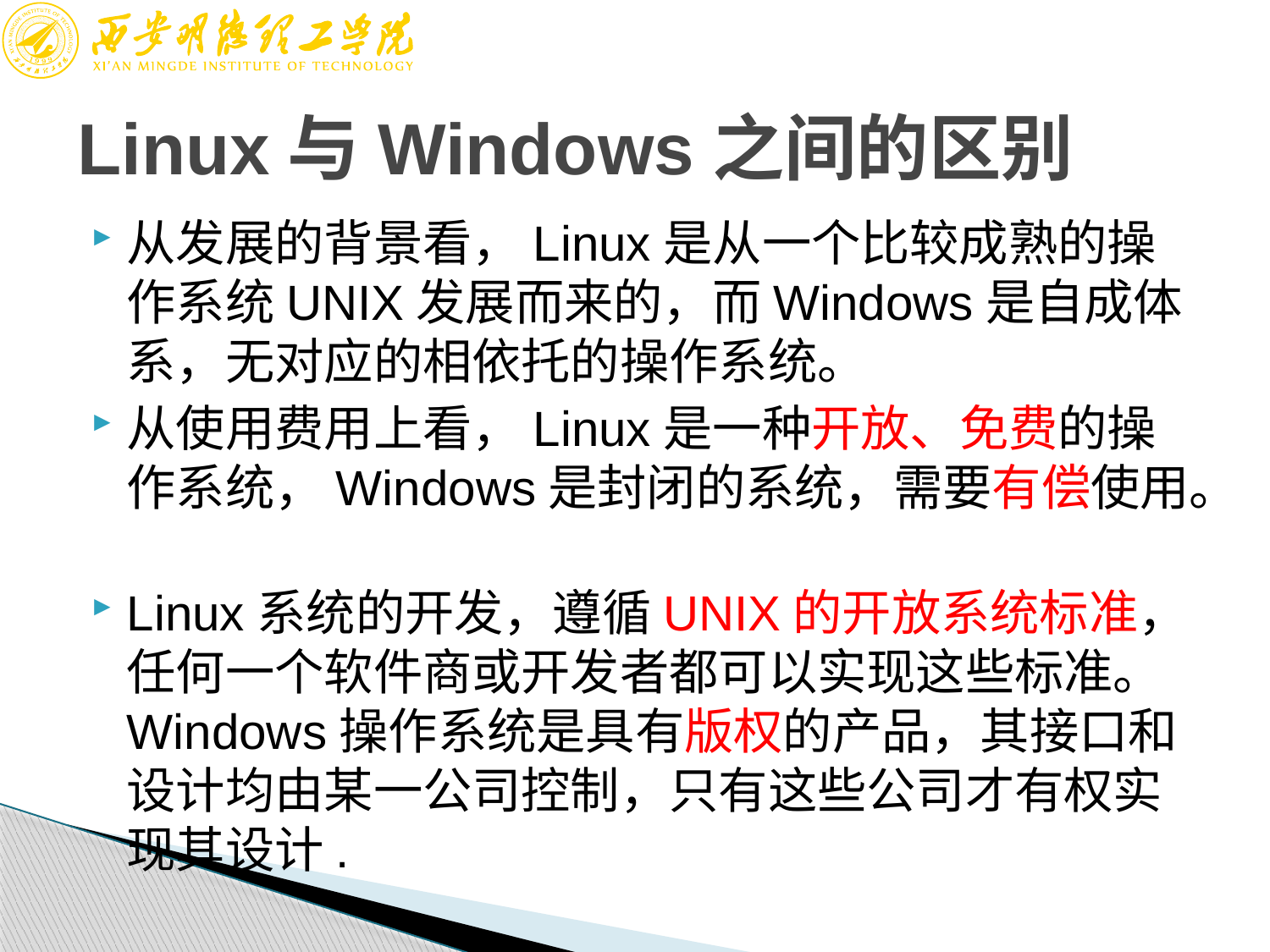

# Linux与Windows之间的区别
从发展的背景看，Linux是从一个比较成熟的操作系统UNIX发展而来的，而Windows是自成体系，无对应的相依托的操作系统。
从使用费用上看，Linux是一种开放、免费的操作系统，Windows是封闭的系统，需要有偿使用。
Linux系统的开发，遵循UNIX的开放系统标准，任何一个软件商或开发者都可以实现这些标准。Windows操作系统是具有版权的产品，其接口和设计均由某一公司控制，只有这些公司才有权实现其设计.